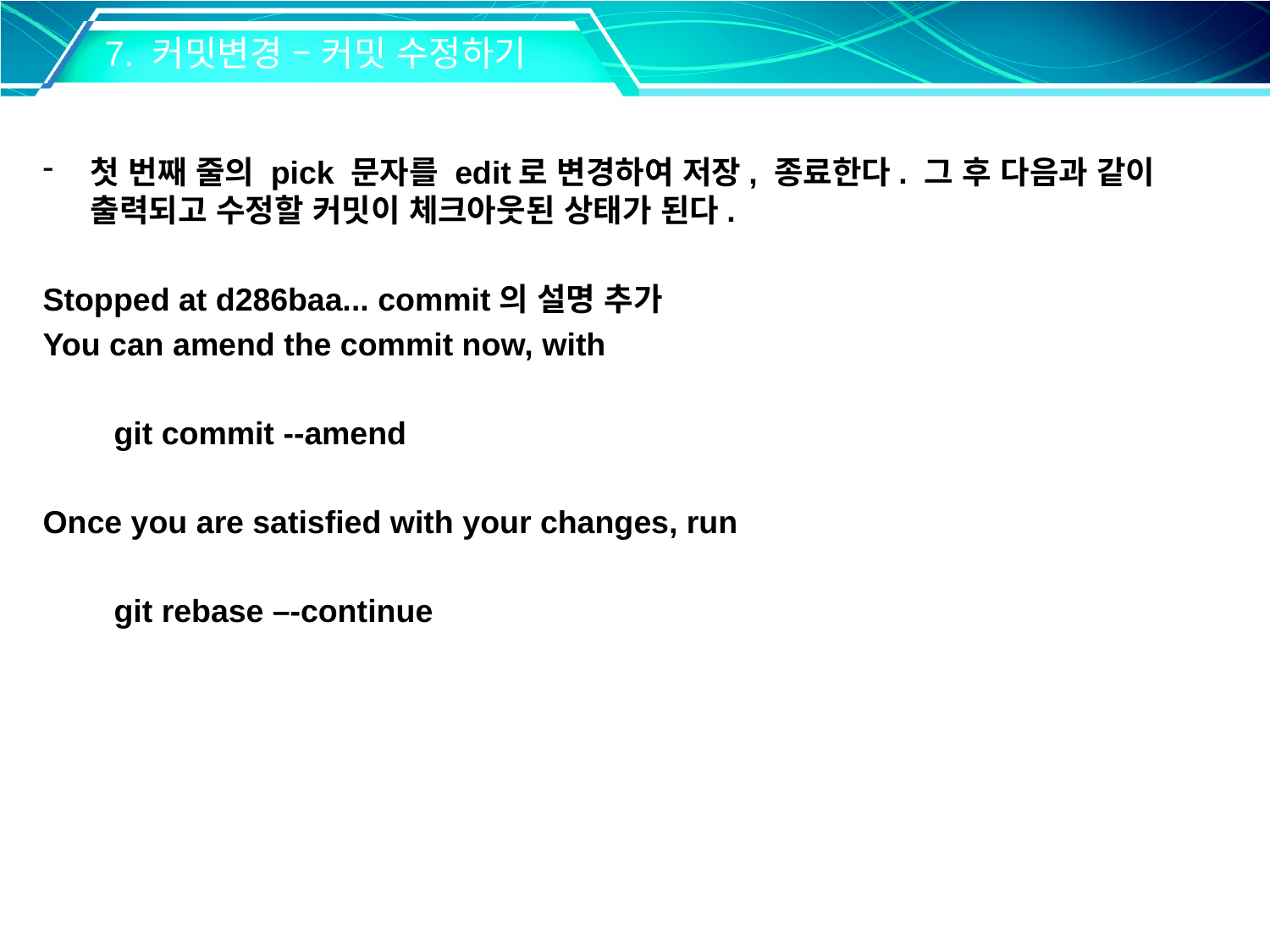

7. 커밋변경 – 커밋 수정하기
첫 번째 줄의 pick 문자를 edit로 변경하여 저장, 종료한다. 그 후 다음과 같이 출력되고 수정할 커밋이 체크아웃된 상태가 된다.

Stopped at d286baa... commit의 설명 추가
You can amend the commit now, with

        git commit --amend

Once you are satisfied with your changes, run

        git rebase –-continue